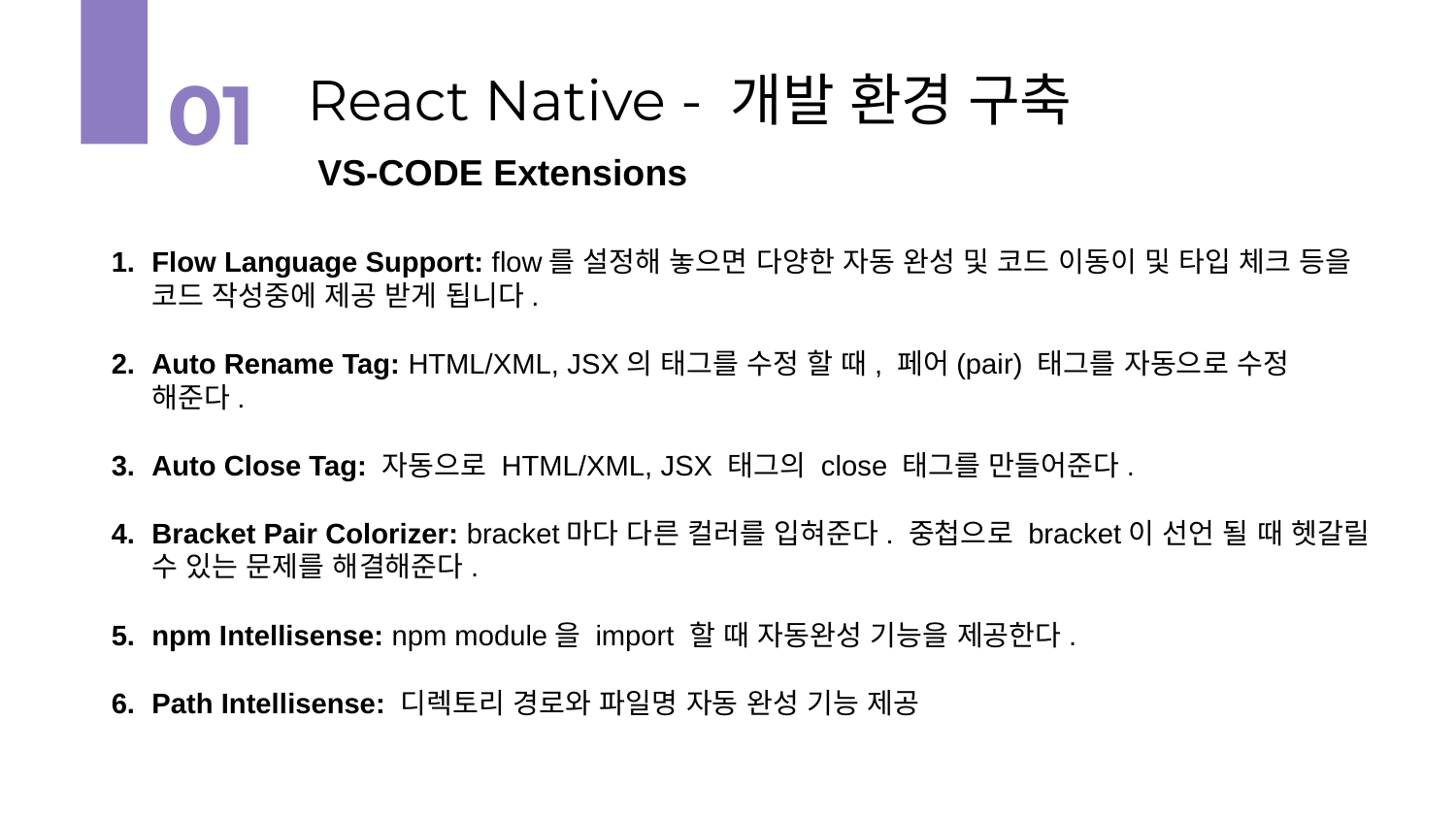

React Native - 개발 환경 구축
01
VS-CODE Extensions
Flow Language Support: flow를 설정해 놓으면 다양한 자동 완성 및 코드 이동이 및 타입 체크 등을 코드 작성중에 제공 받게 됩니다.

Auto Rename Tag: HTML/XML, JSX의 태그를 수정 할 때, 페어(pair) 태그를 자동으로 수정 해준다.

Auto Close Tag: 자동으로 HTML/XML, JSX 태그의 close 태그를 만들어준다.

Bracket Pair Colorizer: bracket마다 다른 컬러를 입혀준다. 중첩으로 bracket이 선언 될 때 헷갈릴 수 있는 문제를 해결해준다.

npm Intellisense: npm module을 import 할 때 자동완성 기능을 제공한다.

Path Intellisense: 디렉토리 경로와 파일명 자동 완성 기능 제공